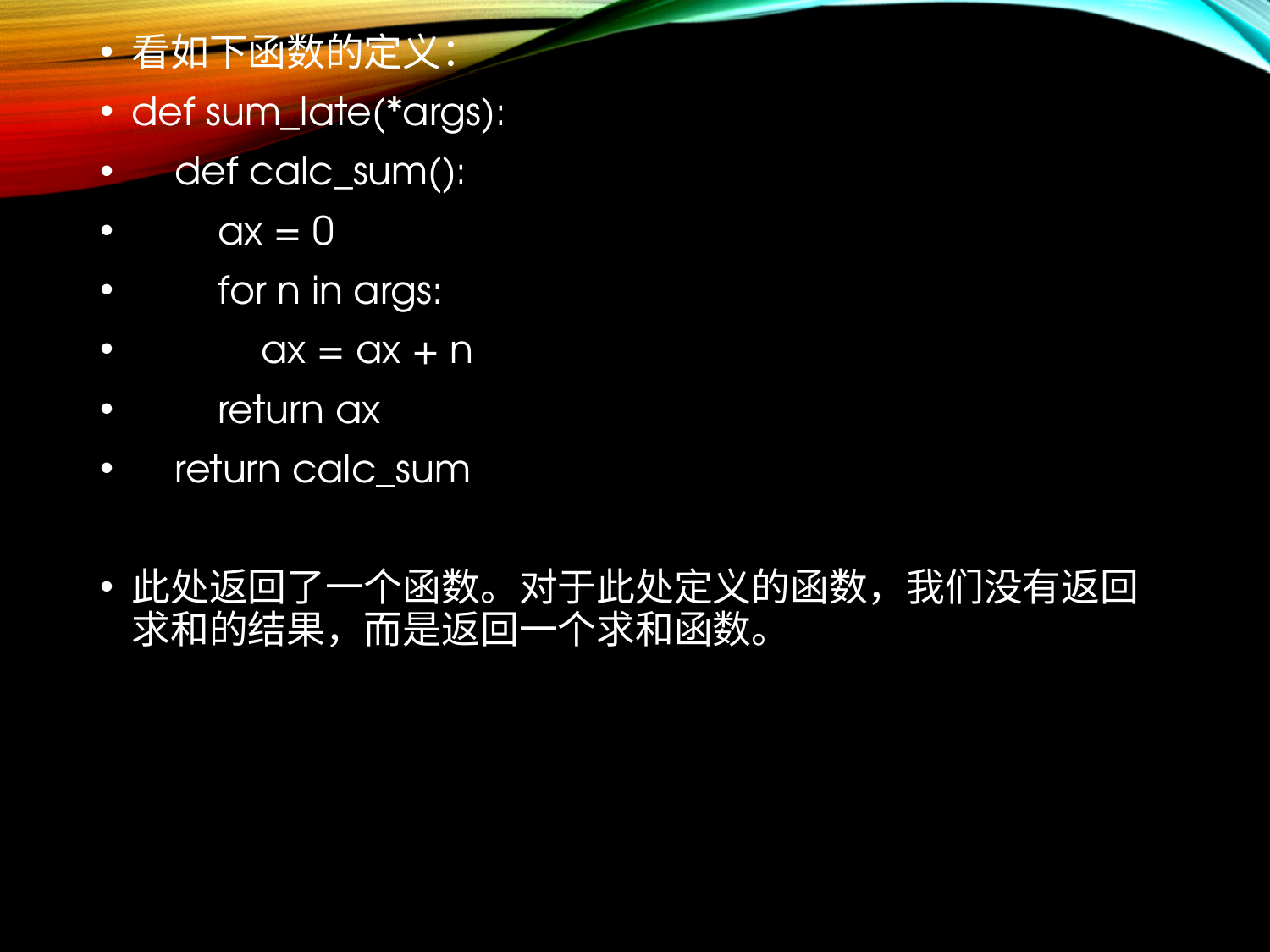

看如下函数的定义：
def sum_late(*args):
    def calc_sum():
        ax = 0
        for n in args:
            ax = ax + n
        return ax
    return calc_sum

此处返回了一个函数。对于此处定义的函数，我们没有返回求和的结果，而是返回一个求和函数。